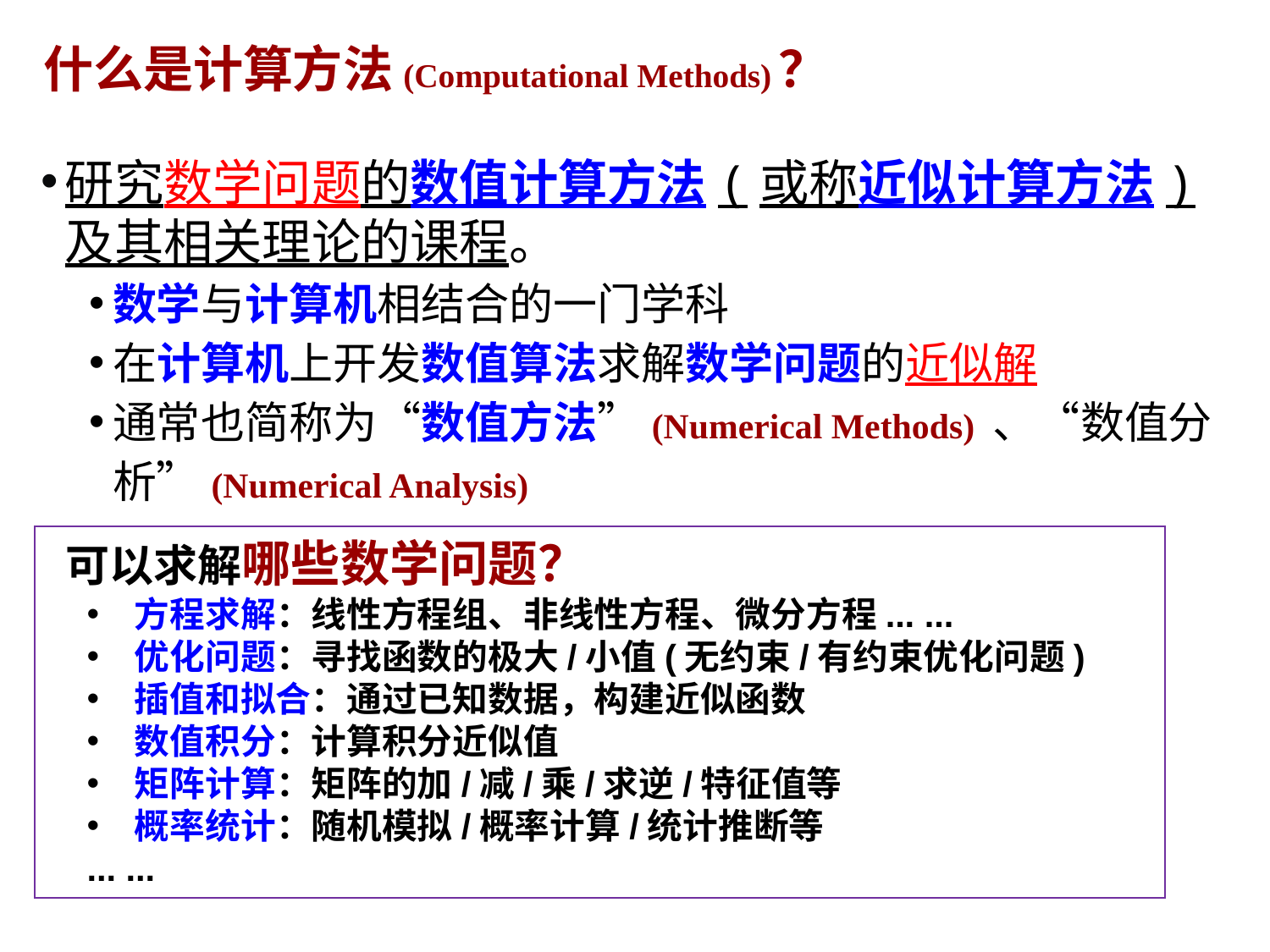

# 什么是计算方法(Computational Methods)？
研究数学问题的数值计算方法(或称近似计算方法)及其相关理论的课程。
数学与计算机相结合的一门学科
在计算机上开发数值算法求解数学问题的近似解
通常也简称为“数值方法”(Numerical Methods) 、“数值分析”(Numerical Analysis)
可以求解哪些数学问题？

方程求解：线性方程组、非线性方程、微分方程... ...
优化问题：寻找函数的极大/小值(无约束/有约束优化问题)
插值和拟合：通过已知数据，构建近似函数
数值积分：计算积分近似值
矩阵计算：矩阵的加/减/乘/求逆/特征值等
概率统计：随机模拟/概率计算/统计推断等
... ...